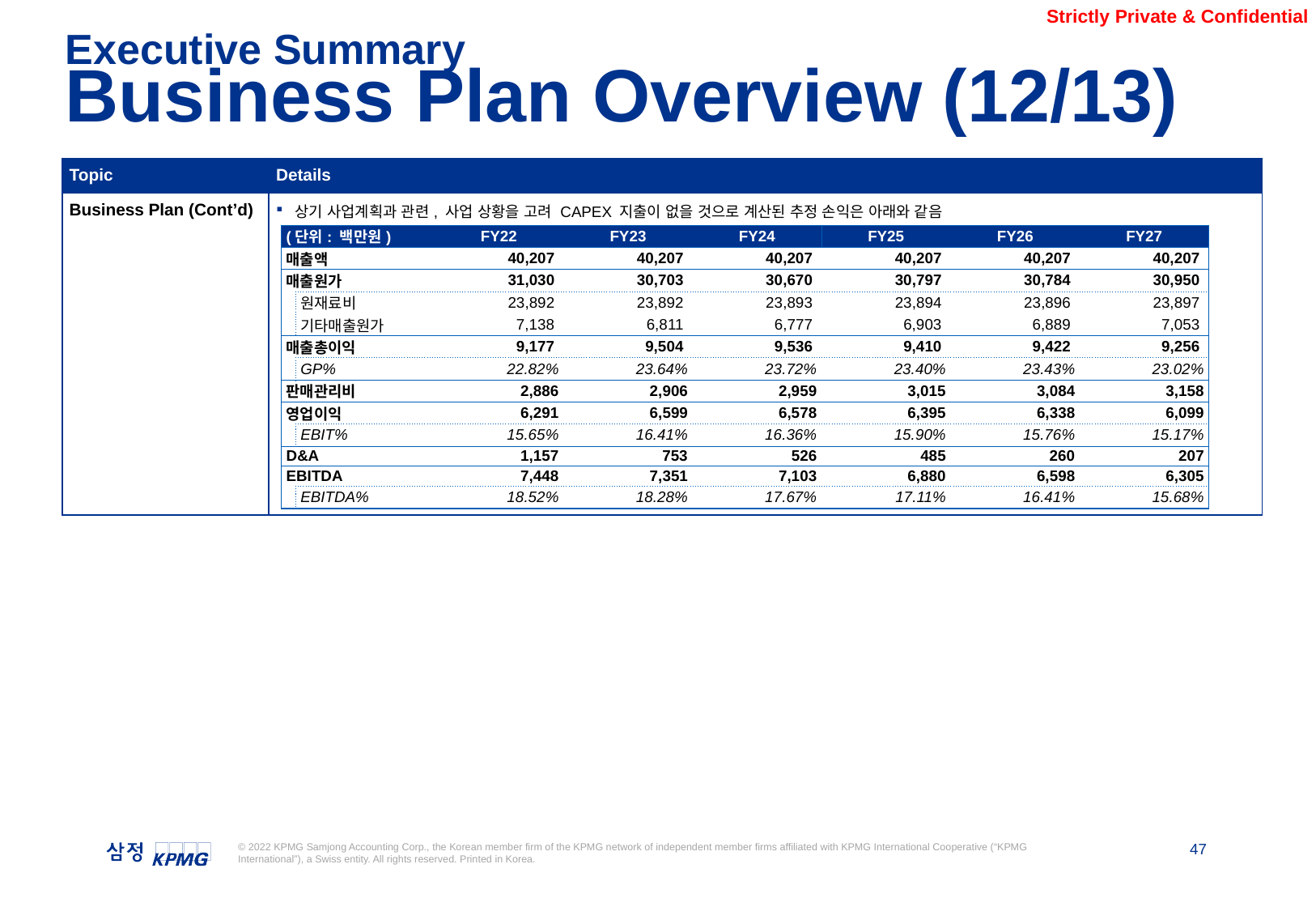

Executive Summary
Business Plan Overview (12/13)
| Topic | Details |
| --- | --- |
| Business Plan (Cont’d) | 상기 사업계획과 관련, 사업 상황을 고려 CAPEX 지출이 없을 것으로 계산된 추정 손익은 아래와 같음 |
| (단위: 백만원) |  | FY22 | FY23 | FY24 | FY25 | FY26 | FY27 |
| --- | --- | --- | --- | --- | --- | --- | --- |
| 매출액 |  | 40,207 | 40,207 | 40,207 | 40,207 | 40,207 | 40,207 |
| 매출원가 |  | 31,030 | 30,703 | 30,670 | 30,797 | 30,784 | 30,950 |
|  | 원재료비 | 23,892 | 23,892 | 23,893 | 23,894 | 23,896 | 23,897 |
|  | 기타매출원가 | 7,138 | 6,811 | 6,777 | 6,903 | 6,889 | 7,053 |
| 매출총이익 |  | 9,177 | 9,504 | 9,536 | 9,410 | 9,422 | 9,256 |
|  | GP% | 22.82% | 23.64% | 23.72% | 23.40% | 23.43% | 23.02% |
| 판매관리비 |  | 2,886 | 2,906 | 2,959 | 3,015 | 3,084 | 3,158 |
| 영업이익 |  | 6,291 | 6,599 | 6,578 | 6,395 | 6,338 | 6,099 |
|  | EBIT% | 15.65% | 16.41% | 16.36% | 15.90% | 15.76% | 15.17% |
| D&A |  | 1,157 | 753 | 526 | 485 | 260 | 207 |
| EBITDA |  | 7,448 | 7,351 | 7,103 | 6,880 | 6,598 | 6,305 |
|  | EBITDA% | 18.52% | 18.28% | 17.67% | 17.11% | 16.41% | 15.68% |